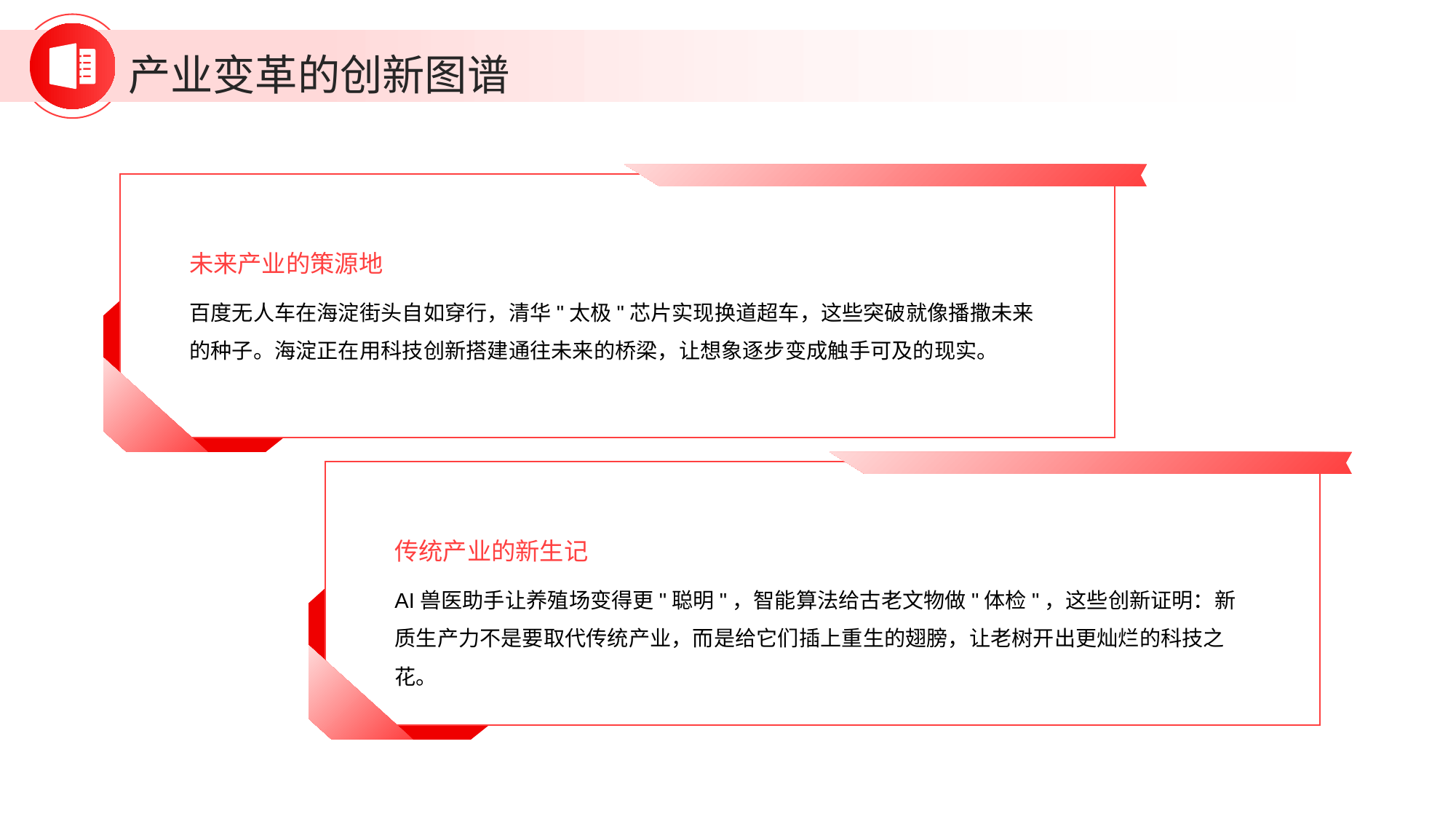

产业变革的创新图谱

未来产业的策源地
百度无人车在海淀街头自如穿行，清华"太极"芯片实现换道超车，这些突破就像播撒未来的种子。海淀正在用科技创新搭建通往未来的桥梁，让想象逐步变成触手可及的现实。

传统产业的新生记
AI兽医助手让养殖场变得更"聪明"，智能算法给古老文物做"体检"，这些创新证明：新质生产力不是要取代传统产业，而是给它们插上重生的翅膀，让老树开出更灿烂的科技之花。